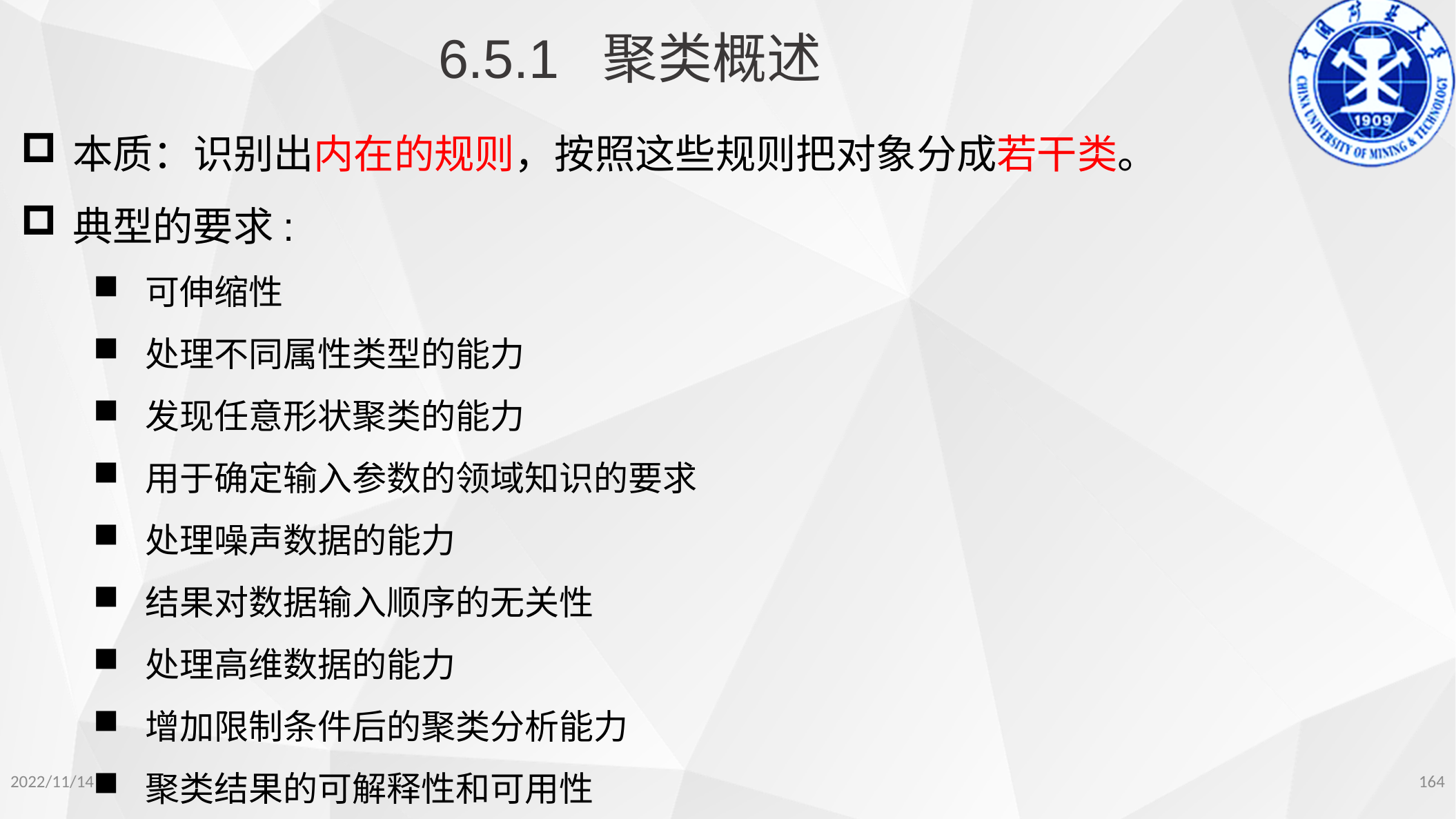

6.5.1  聚类概述
本质：识别出内在的规则，按照这些规则把对象分成若干类。
典型的要求:
可伸缩性
处理不同属性类型的能力
发现任意形状聚类的能力
用于确定输入参数的领域知识的要求
处理噪声数据的能力
结果对数据输入顺序的无关性
处理高维数据的能力
增加限制条件后的聚类分析能力
聚类结果的可解释性和可用性

2022/11/14
164